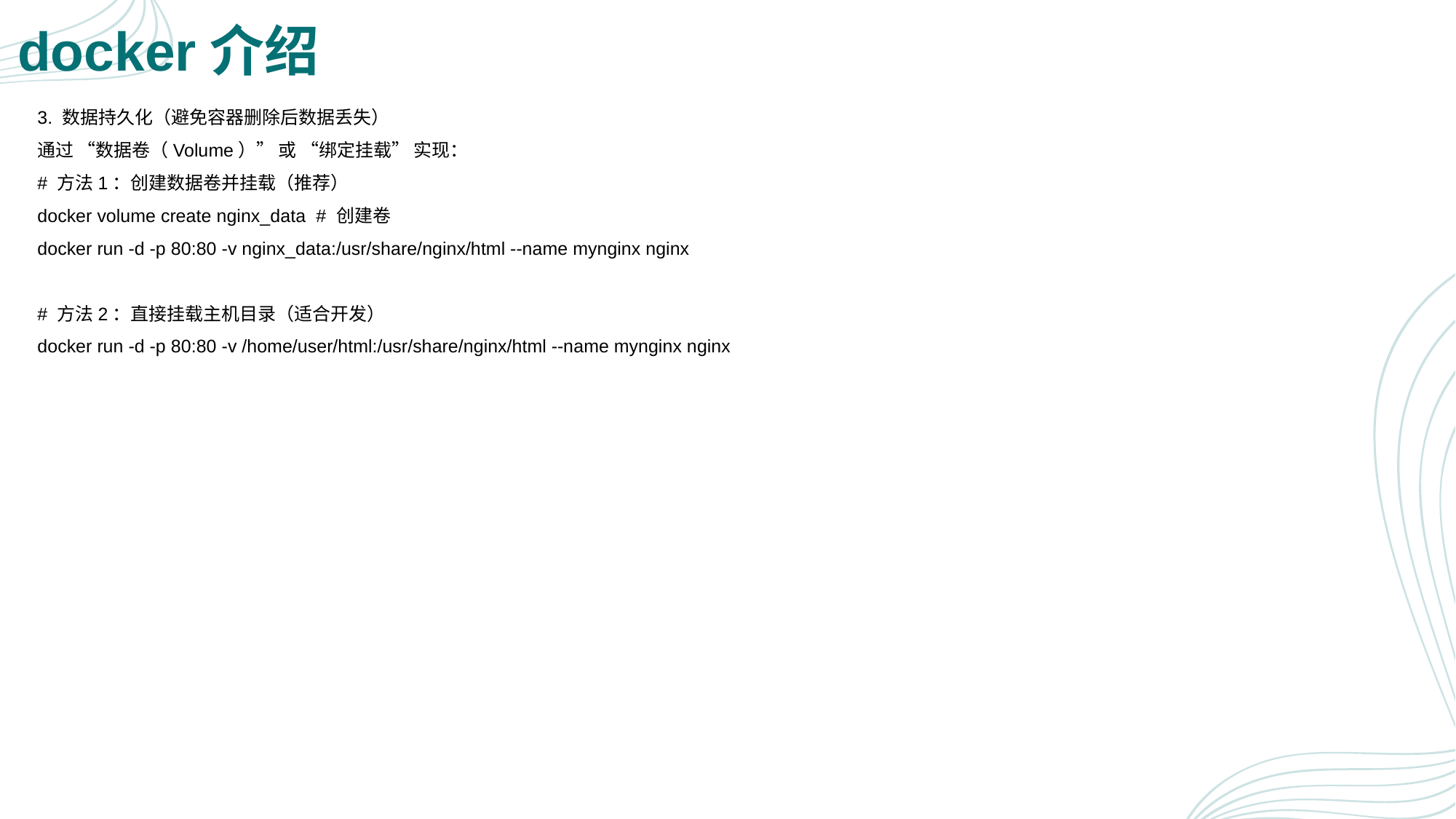

# docker介绍
3. 数据持久化（避免容器删除后数据丢失）
通过 “数据卷（Volume）” 或 “绑定挂载” 实现：
# 方法1：创建数据卷并挂载（推荐）
docker volume create nginx_data  # 创建卷
docker run -d -p 80:80 -v nginx_data:/usr/share/nginx/html --name mynginx nginx

# 方法2：直接挂载主机目录（适合开发）
docker run -d -p 80:80 -v /home/user/html:/usr/share/nginx/html --name mynginx nginx